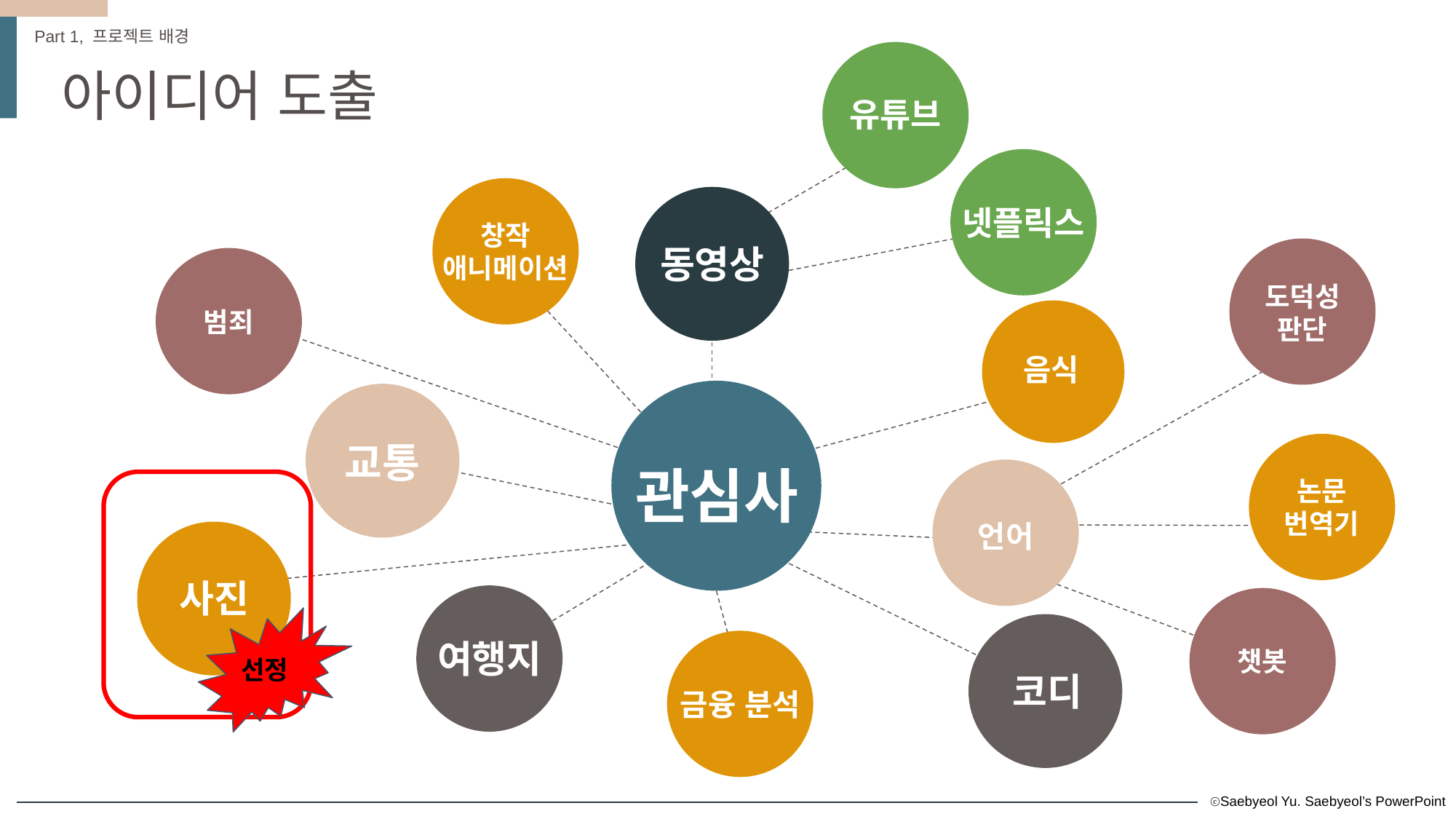

Part 1, 프로젝트 배경

아이디어 도출
유튜브

넷플릭스
창작
애니메이션
동영상

도덕성
판단
범죄

음식

관심사

교통

논문
번역기

언어

사진

여행지

금융 분석
챗봇
선정
코디